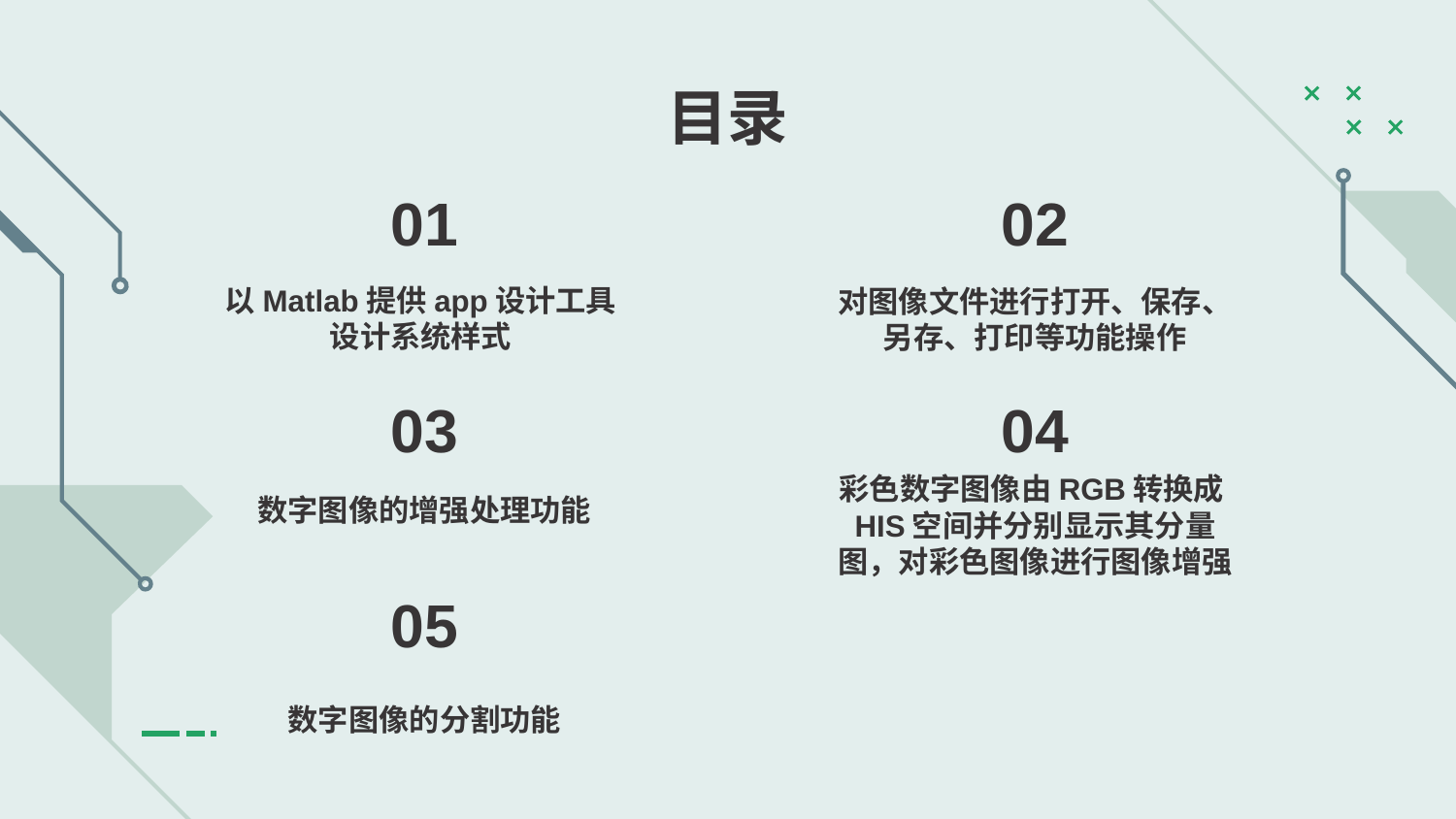

目录
# 01
02
以Matlab提供app设计工具设计系统样式
对图像文件进行打开、保存、另存、打印等功能操作
03
04
数字图像的增强处理功能
彩色数字图像由RGB转换成HIS空间并分别显示其分量图，对彩色图像进行图像增强
05
数字图像的分割功能